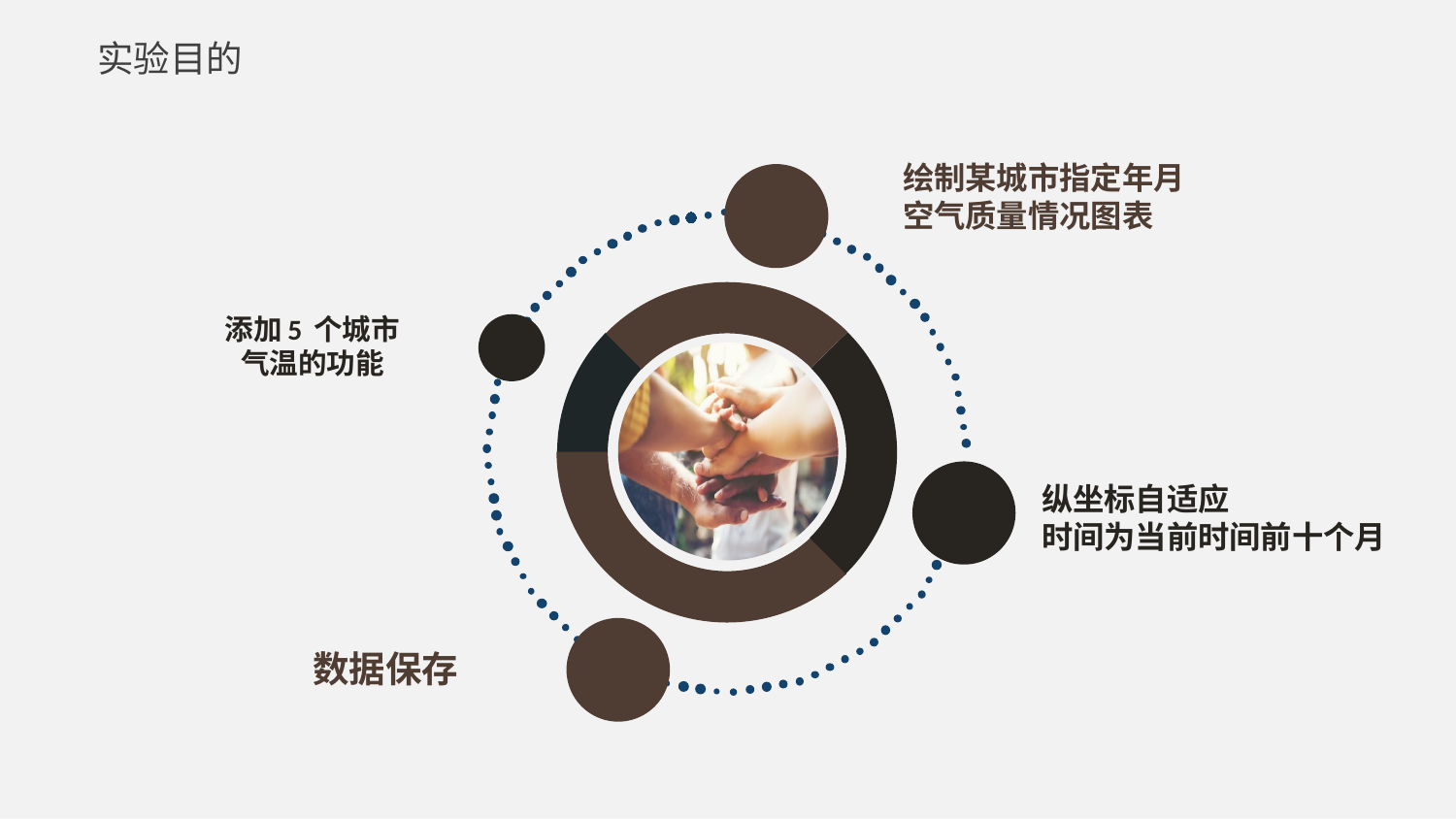

实验目的
绘制某城市指定年月
空气质量情况图表

添加5 个城市
气温的功能
纵坐标自适应
时间为当前时间前十个月
数据保存